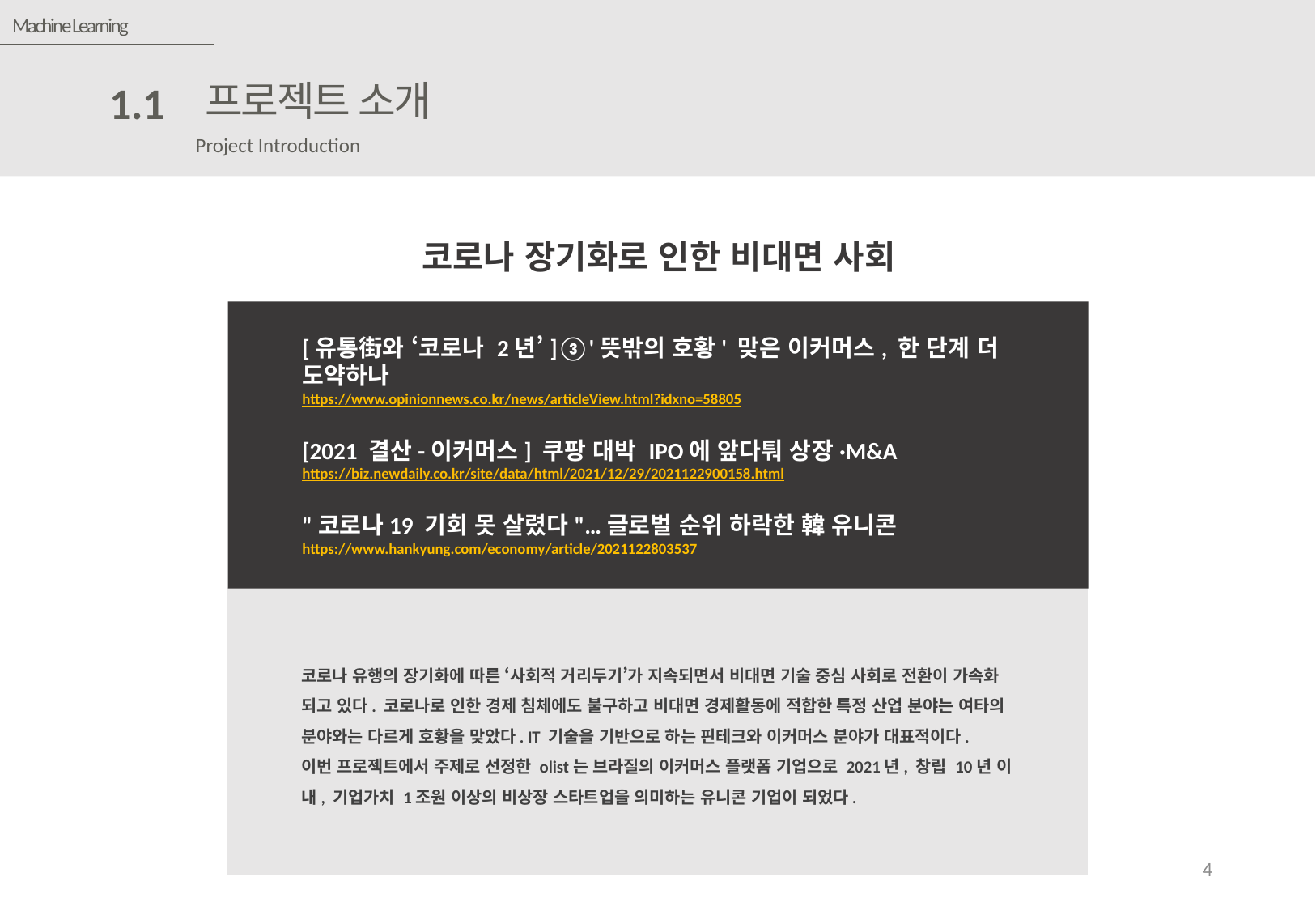

Machine Learning
프로젝트 소개
1.1
Project Introduction
코로나 장기화로 인한 비대면 사회

[유통街와 ‘코로나 2년’]③'뜻밖의 호황' 맞은 이커머스, 한 단계 더 도약하나
https://www.opinionnews.co.kr/news/articleView.html?idxno=58805

[2021 결산-이커머스] 쿠팡 대박 IPO에 앞다퉈 상장·M&A
https://biz.newdaily.co.kr/site/data/html/2021/12/29/2021122900158.html

"코로나19 기회 못 살렸다"…글로벌 순위 하락한 韓 유니콘
https://www.hankyung.com/economy/article/2021122803537

코로나 유행의 장기화에 따른 ‘사회적 거리두기’가 지속되면서 비대면 기술 중심 사회로 전환이 가속화 되고 있다. 코로나로 인한 경제 침체에도 불구하고 비대면 경제활동에 적합한 특정 산업 분야는 여타의 분야와는 다르게 호황을 맞았다. IT 기술을 기반으로 하는 핀테크와 이커머스 분야가 대표적이다.
이번 프로젝트에서 주제로 선정한 olist는 브라질의 이커머스 플랫폼 기업으로 2021년, 창립 10년 이내, 기업가치 1조원 이상의 비상장 스타트업을 의미하는 유니콘 기업이 되었다.
4